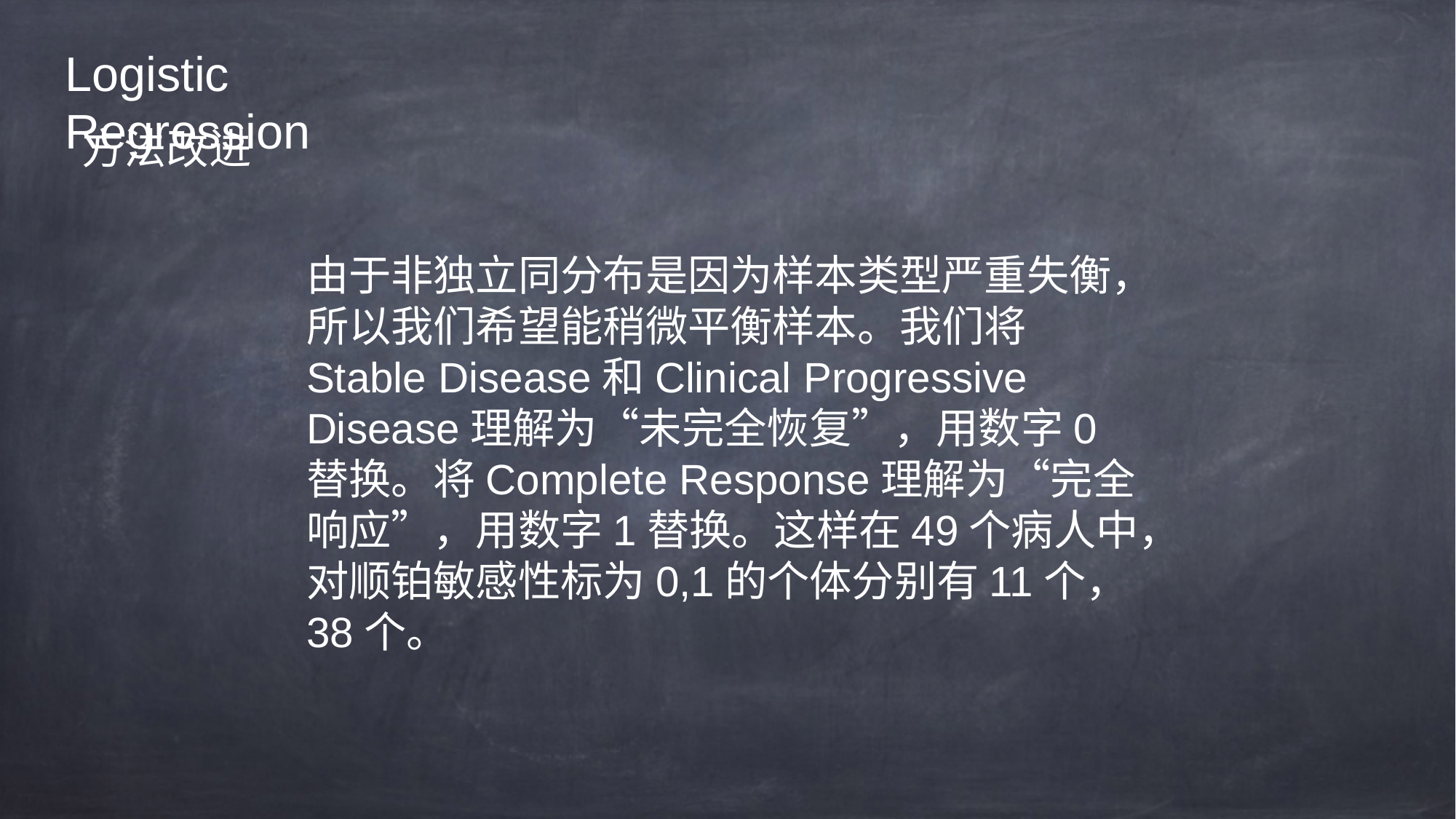

Logistic Regression
方法改进
由于非独立同分布是因为样本类型严重失衡，所以我们希望能稍微平衡样本。我们将Stable Disease和Clinical Progressive Disease理解为“未完全恢复”，用数字0替换。将Complete Response理解为“完全响应”，用数字1替换。这样在49个病人中，对顺铂敏感性标为0,1的个体分别有11个，38个。